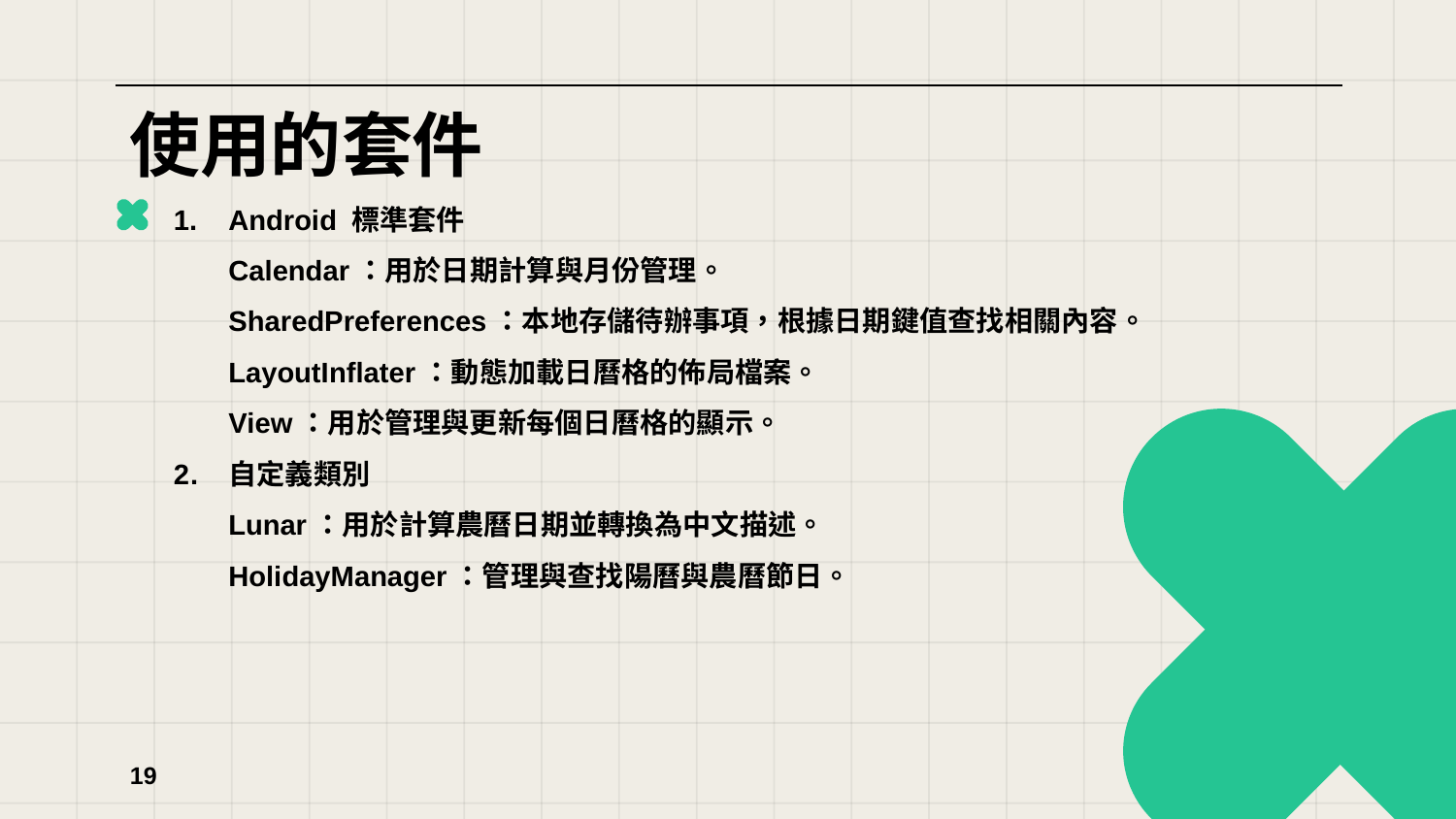

# 使用的套件
Android 標準套件
Calendar：用於日期計算與月份管理。
SharedPreferences：本地存儲待辦事項，根據日期鍵值查找相關內容。
LayoutInflater：動態加載日曆格的佈局檔案。
View：用於管理與更新每個日曆格的顯示。
自定義類別
Lunar：用於計算農曆日期並轉換為中文描述。
HolidayManager：管理與查找陽曆與農曆節日。

19